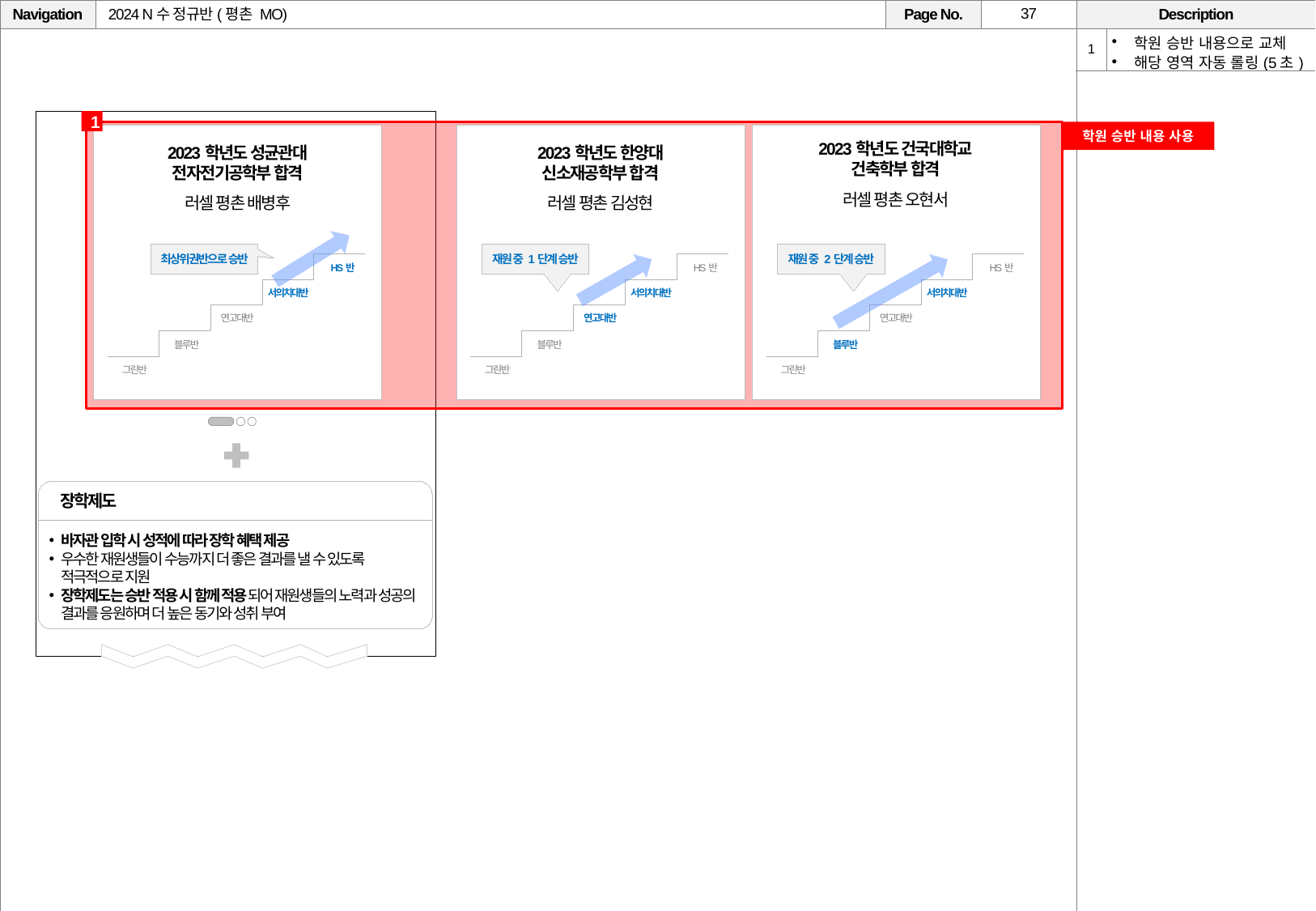

# 2024 N수 정규반(평촌 MO)
| 1 | 학원 승반 내용으로 교체 해당 영역 자동 롤링(5초) |
| --- | --- |
1

학원 승반 내용 사용

2023학년도 건국대학교
건축학부 합격

러셀 평촌 오현서
2023학년도 성균관대
전자전기공학부 합격

러셀 평촌 배병후
2023학년도 한양대
신소재공학부 합격

러셀 평촌 김성현

최상위권반으로 승반
재원 중 1단계 승반
재원 중 2단계 승반
HS반
서의치대반
연고대반
블루반
그린반
HS반
서의치대반
연고대반
블루반
그린반
HS반
서의치대반
연고대반
블루반
그린반

장학제도

바자관 입학 시 성적에 따라 장학 혜택 제공
우수한 재원생들이 수능까지 더 좋은 결과를 낼 수 있도록 적극적으로 지원
장학제도는 승반 적용 시 함께 적용되어 재원생들의 노력과 성공의 결과를 응원하며 더 높은 동기와 성취 부여